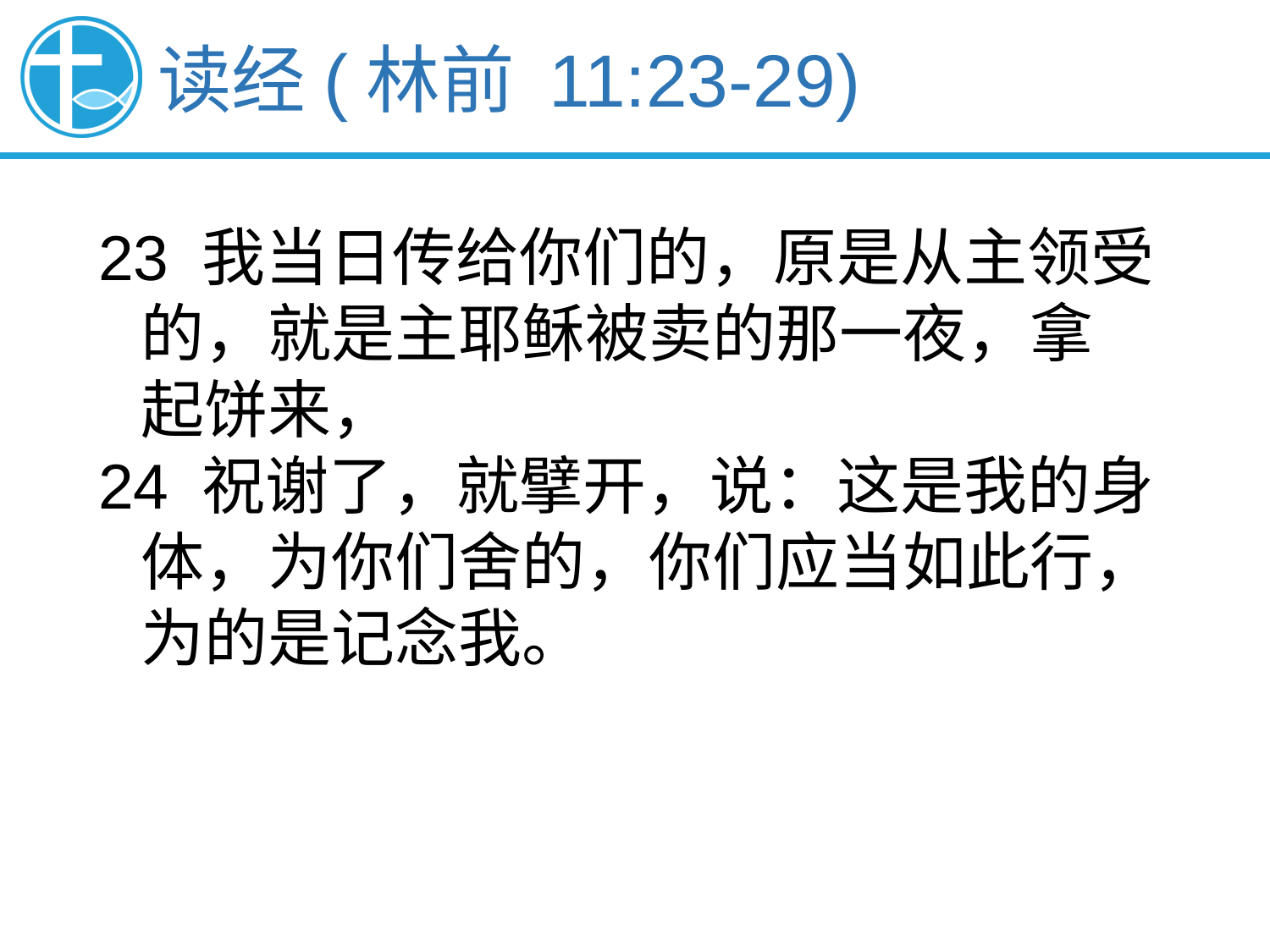

读经(林前 11:23-29)

23 我当日传给你们的，原是从主领受
   的，就是主耶稣被卖的那一夜，拿
   起饼来，
24 祝谢了，就擘开，说：这是我的身
   体，为你们舍的，你们应当如此行，
   为的是记念我。